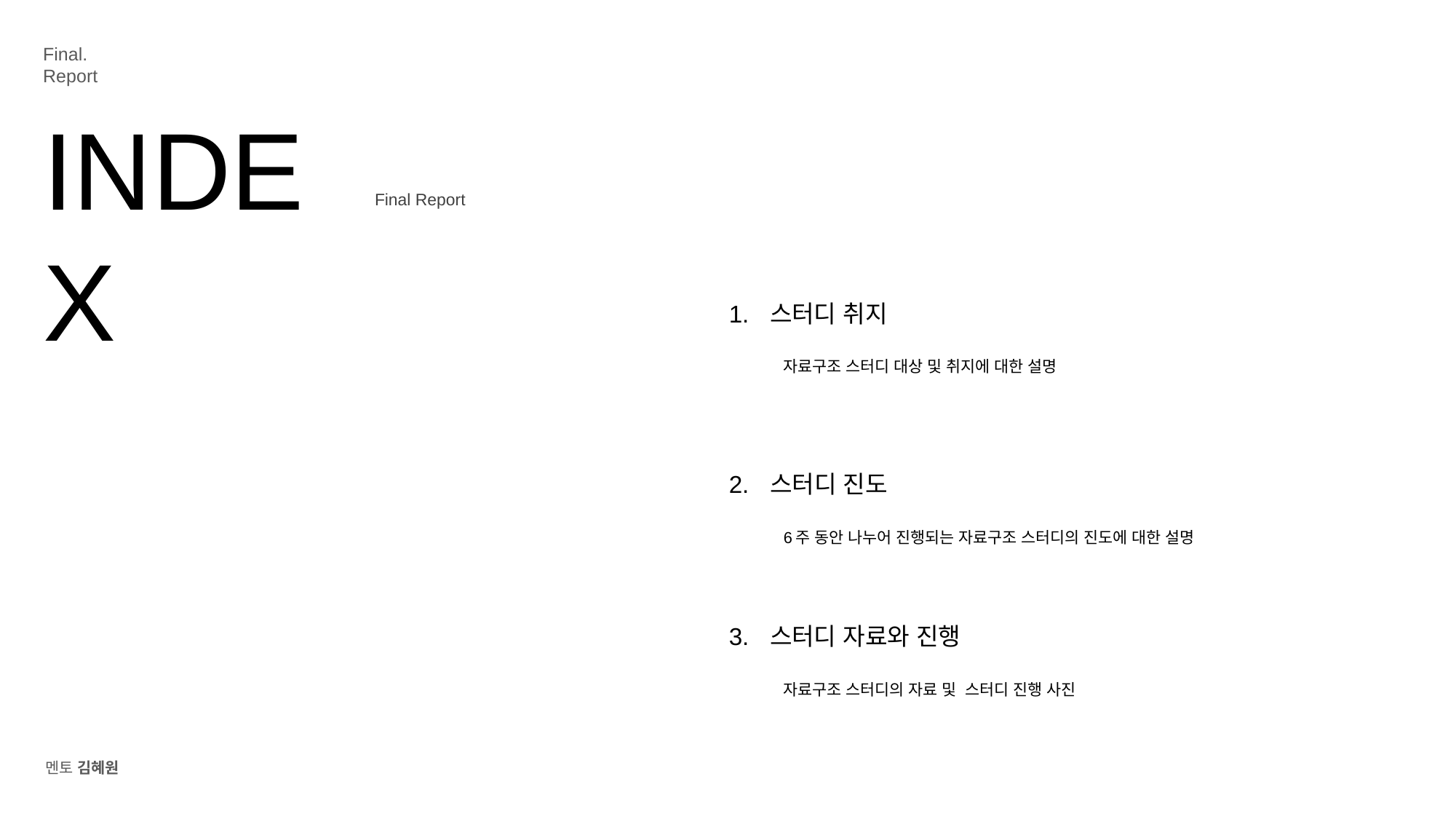

Final. Report
# INDEX
Final Report
스터디 취지

자료구조 스터디 대상 및 취지에 대한 설명
스터디 진도

6주 동안 나누어 진행되는 자료구조 스터디의 진도에 대한 설명
스터디 자료와 진행

자료구조 스터디의 자료 및  스터디 진행 사진